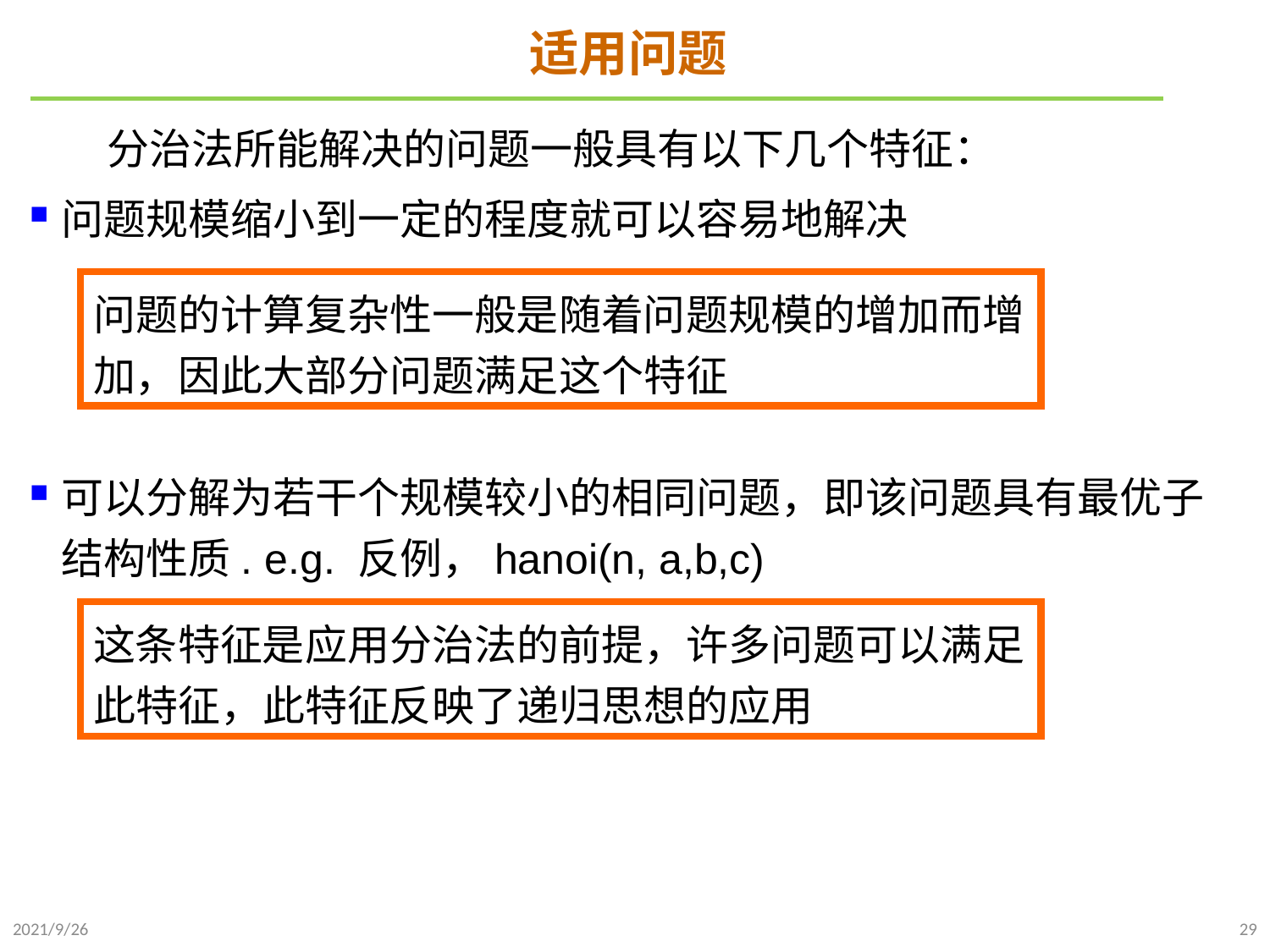

# 适用问题
       分治法所能解决的问题一般具有以下几个特征：
问题规模缩小到一定的程度就可以容易地解决

可以分解为若干个规模较小的相同问题，即该问题具有最优子结构性质. e.g. 反例，hanoi(n, a,b,c)

问题的计算复杂性一般是随着问题规模的增加而增加，因此大部分问题满足这个特征
这条特征是应用分治法的前提，许多问题可以满足此特征，此特征反映了递归思想的应用

2021/9/26
29